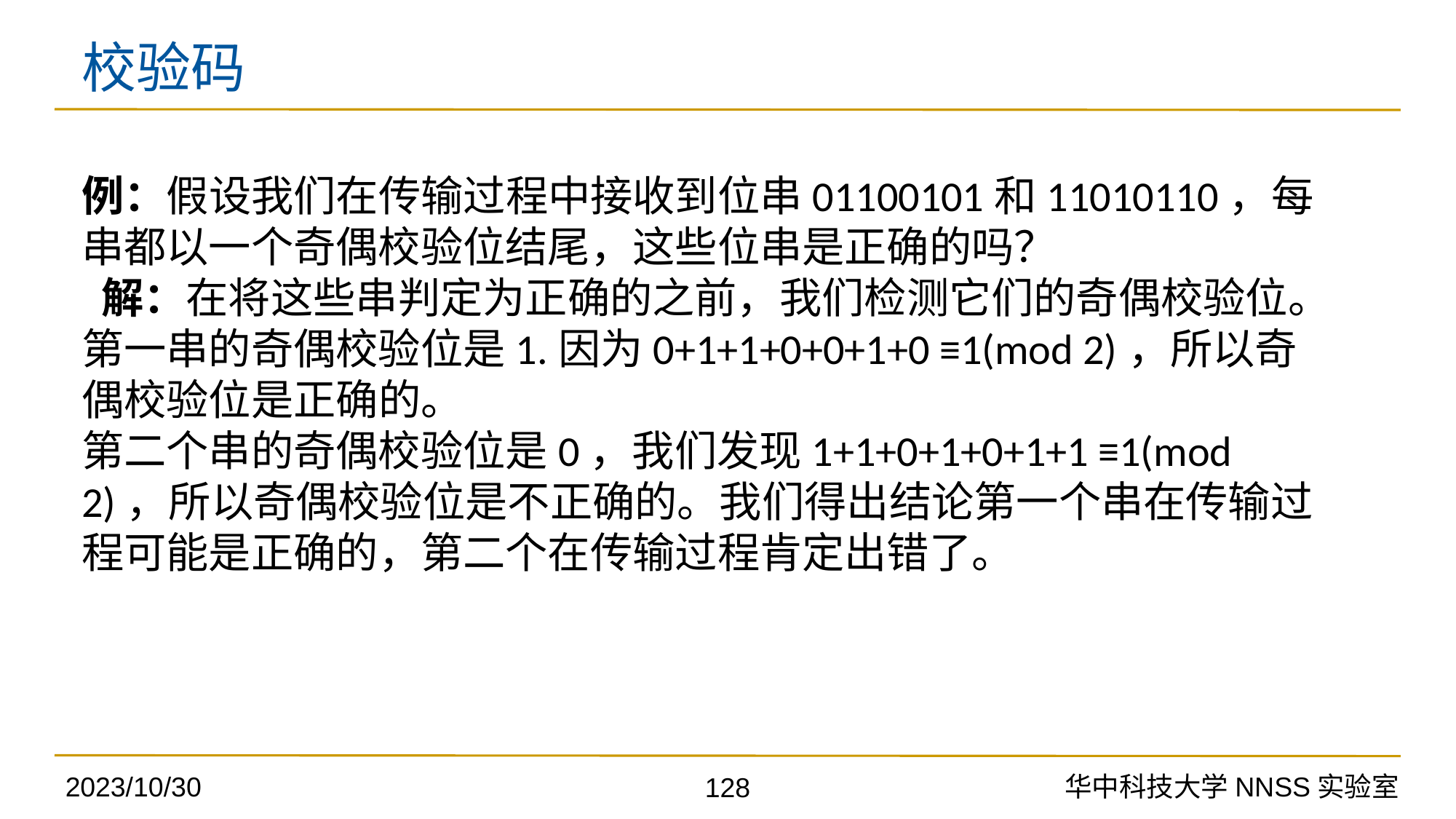

# 校验码

例：假设我们在传输过程中接收到位串01100101和11010110，每串都以一个奇偶校验位结尾，这些位串是正确的吗？
 解：在将这些串判定为正确的之前，我们检测它们的奇偶校验位。第一串的奇偶校验位是1.因为0+1+1+0+0+1+0 ≡1(mod 2)，所以奇偶校验位是正确的。
第二个串的奇偶校验位是0，我们发现1+1+0+1+0+1+1 ≡1(mod 2)，所以奇偶校验位是不正确的。我们得出结论第一个串在传输过程可能是正确的，第二个在传输过程肯定出错了。

2023/10/30
华中科技大学NNSS实验室
128